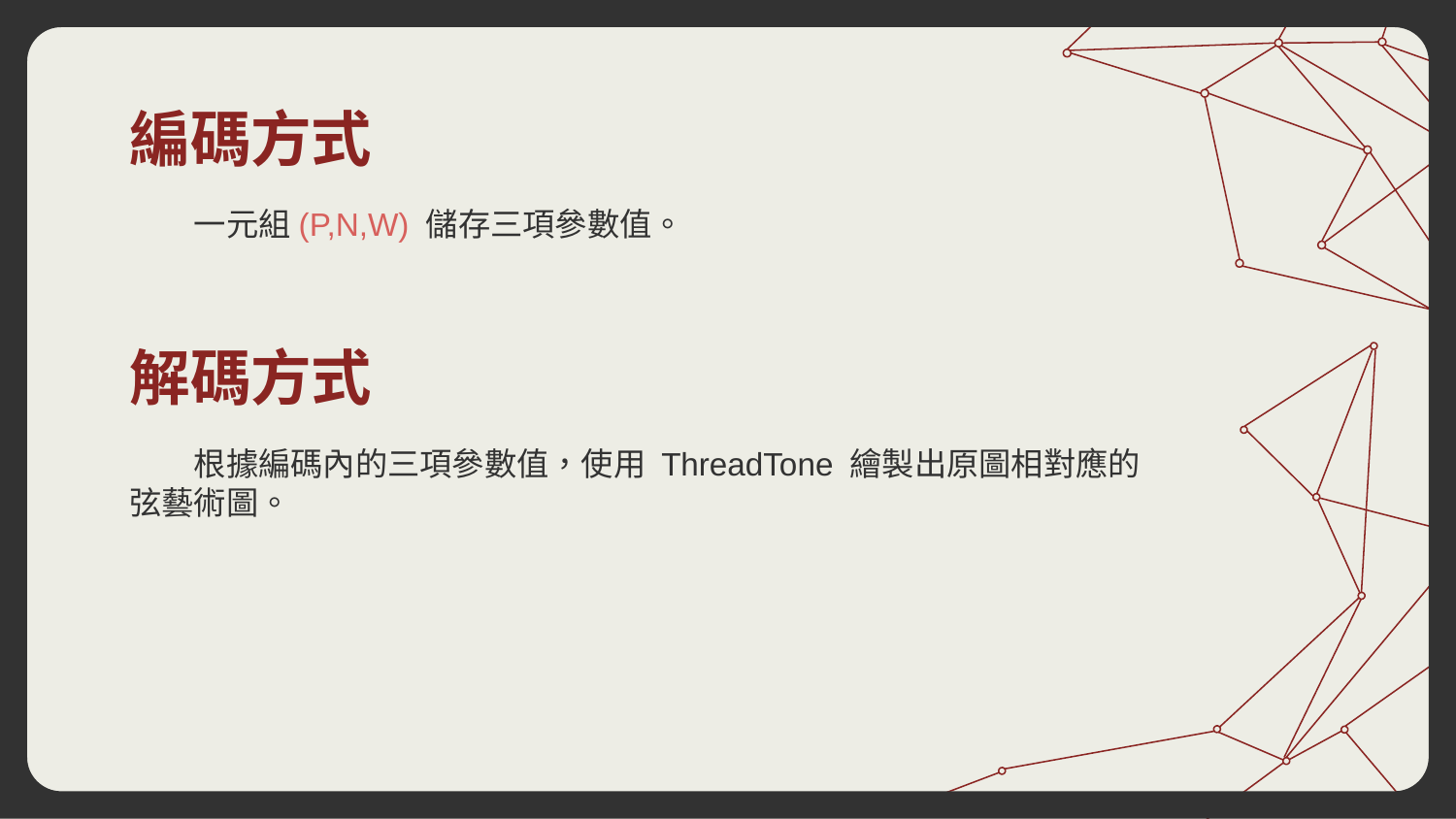

# 編碼方式
　　一元組(P,N,W) 儲存三項參數值。
解碼方式
　　根據編碼內的三項參數值，使用 ThreadTone 繪製出原圖相對應的弦藝術圖。